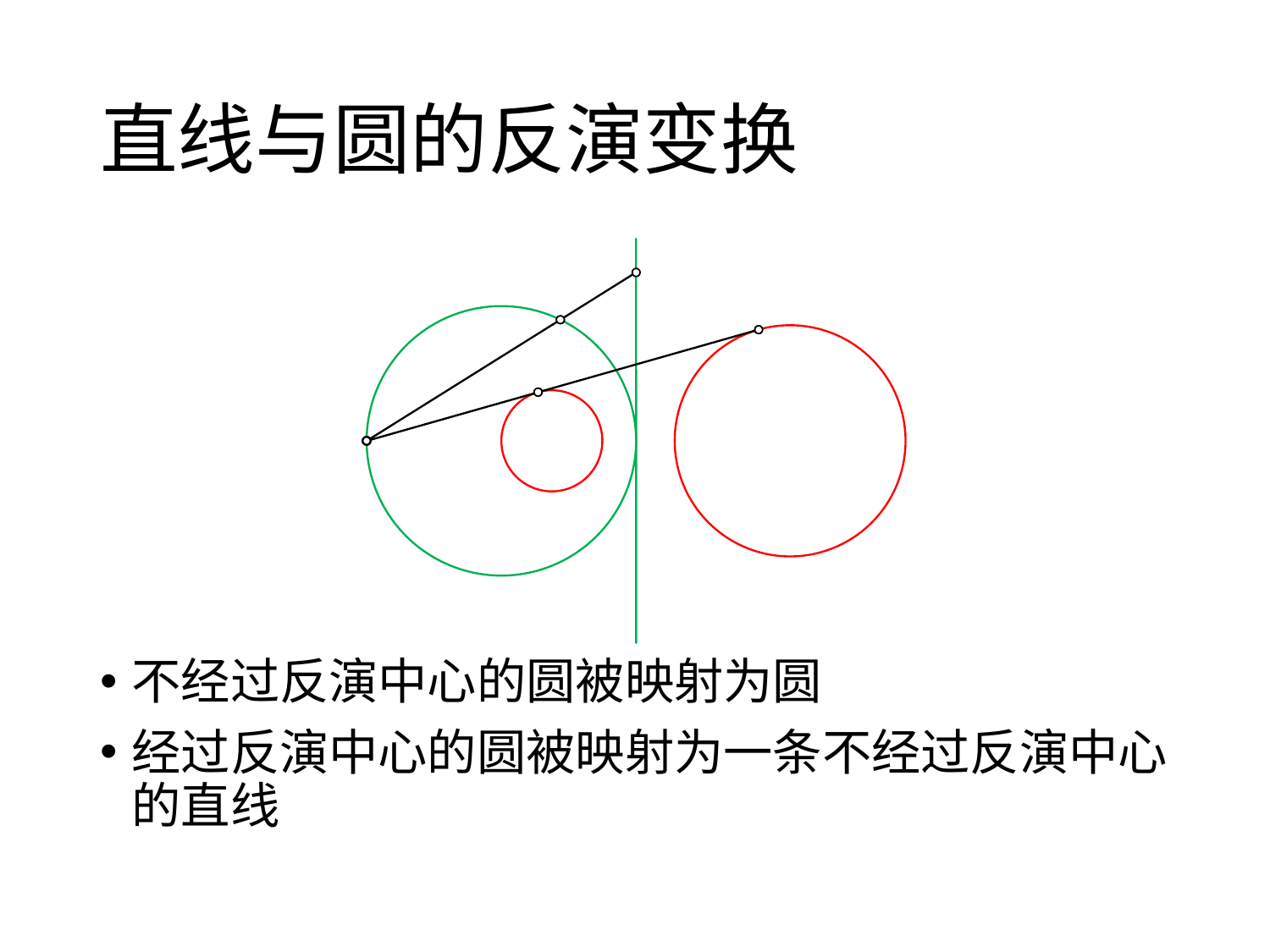

# 直线与圆的反演变换

不经过反演中心的圆被映射为圆
经过反演中心的圆被映射为一条不经过反演中心的直线